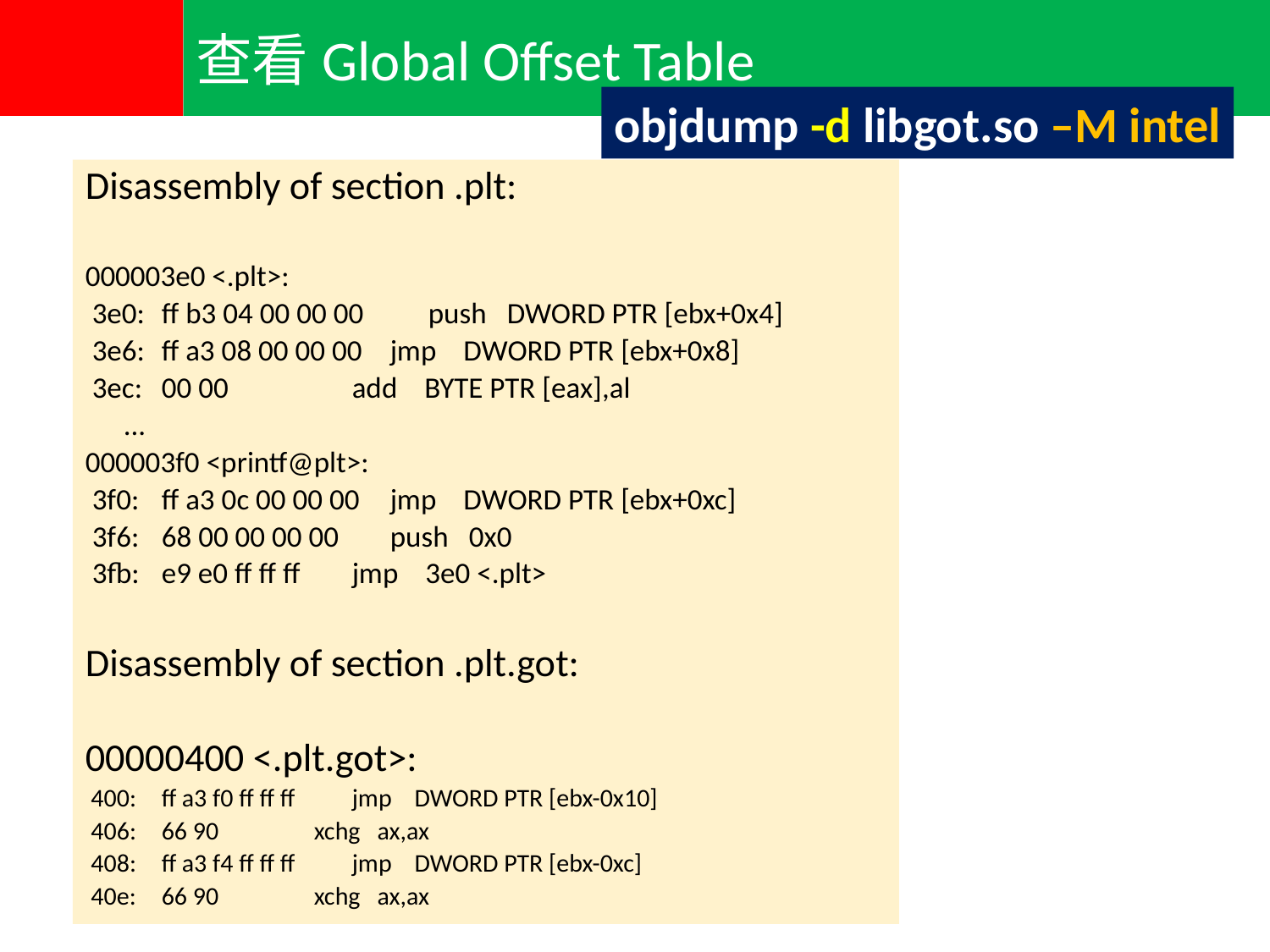

查看Global Offset Table
objdump -d libgot.so –M intel
Disassembly of section .plt:

000003e0 <.plt>:
 3e0:	ff b3 04 00 00 00    	push   DWORD PTR [ebx+0x4]
 3e6:	ff a3 08 00 00 00    	jmp    DWORD PTR [ebx+0x8]
 3ec:	00 00                	add    BYTE PTR [eax],al
	...
000003f0 <printf@plt>:
 3f0:	ff a3 0c 00 00 00    	jmp    DWORD PTR [ebx+0xc]
 3f6:	68 00 00 00 00       	push   0x0
 3fb:	e9 e0 ff ff ff       	jmp    3e0 <.plt>

Disassembly of section .plt.got:

00000400 <.plt.got>:
 400:	ff a3 f0 ff ff ff    	jmp    DWORD PTR [ebx-0x10]
 406:	66 90                	xchg   ax,ax
 408:	ff a3 f4 ff ff ff    	jmp    DWORD PTR [ebx-0xc]
 40e:	66 90                	xchg   ax,ax